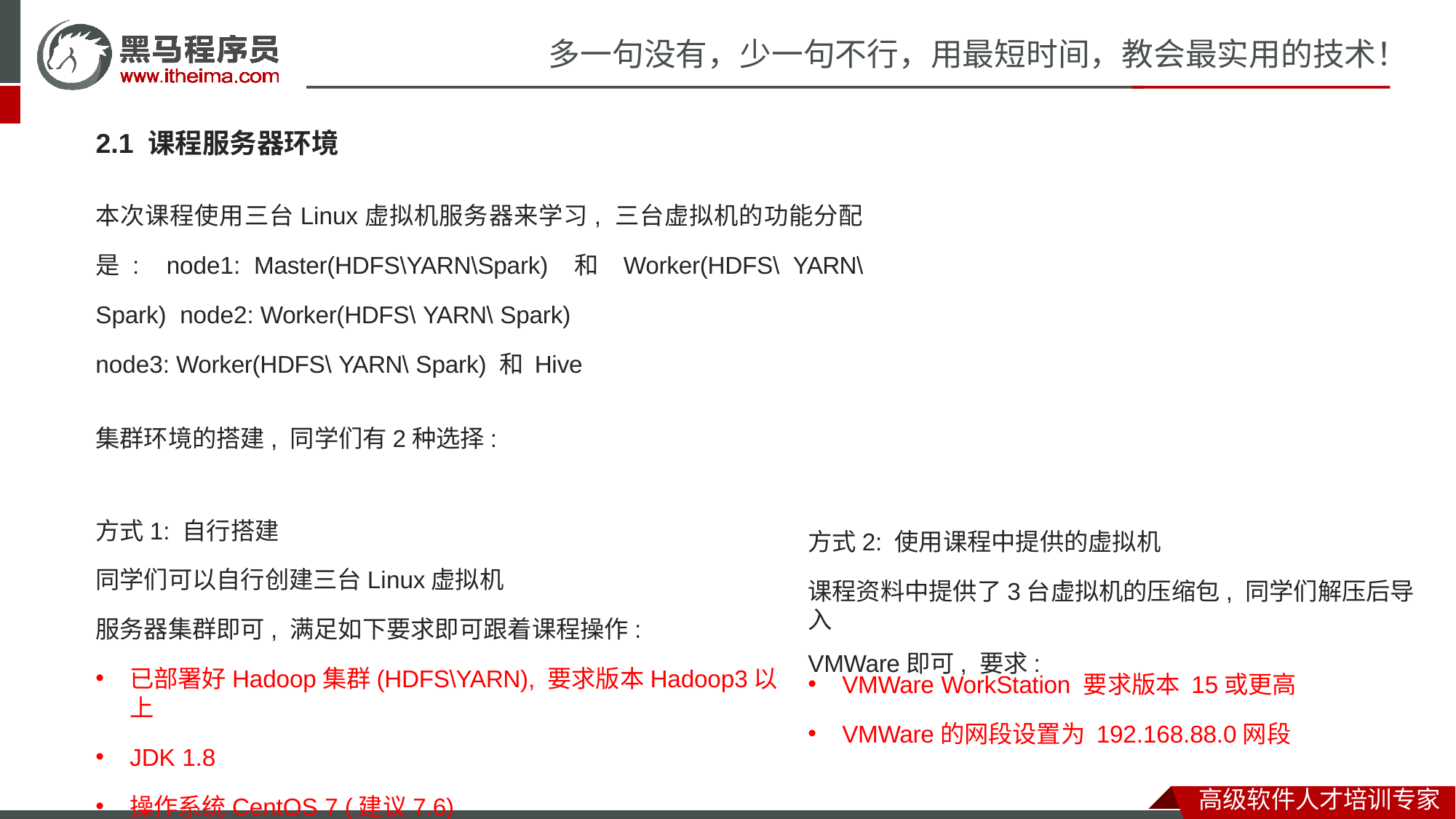

# 多一句没有，少一句不行，用最短时间，教会最实用的技术！

2.1 课程服务器环境

本次课程使用三台Linux虚拟机服务器来学习, 三台虚拟机的功能分配是:  node1: Master(HDFS\YARN\Spark) 和 Worker(HDFS\ YARN\ Spark)  node2: Worker(HDFS\ YARN\ Spark)
node3: Worker(HDFS\ YARN\ Spark) 和 Hive

集群环境的搭建, 同学们有2种选择:
方式1: 自行搭建
同学们可以自行创建三台Linux虚拟机
服务器集群即可, 满足如下要求即可跟着课程操作:
已部署好Hadoop集群(HDFS\YARN), 要求版本Hadoop3以上
JDK 1.8
操作系统CentOS 7 (建议7.6)
方式2: 使用课程中提供的虚拟机
课程资料中提供了3台虚拟机的压缩包, 同学们解压后导入
VMWare即可, 要求:
VMWare WorkStation 要求版本 15或更高
VMWare的网段设置为 192.168.88.0网段
高级软件人才培训专家